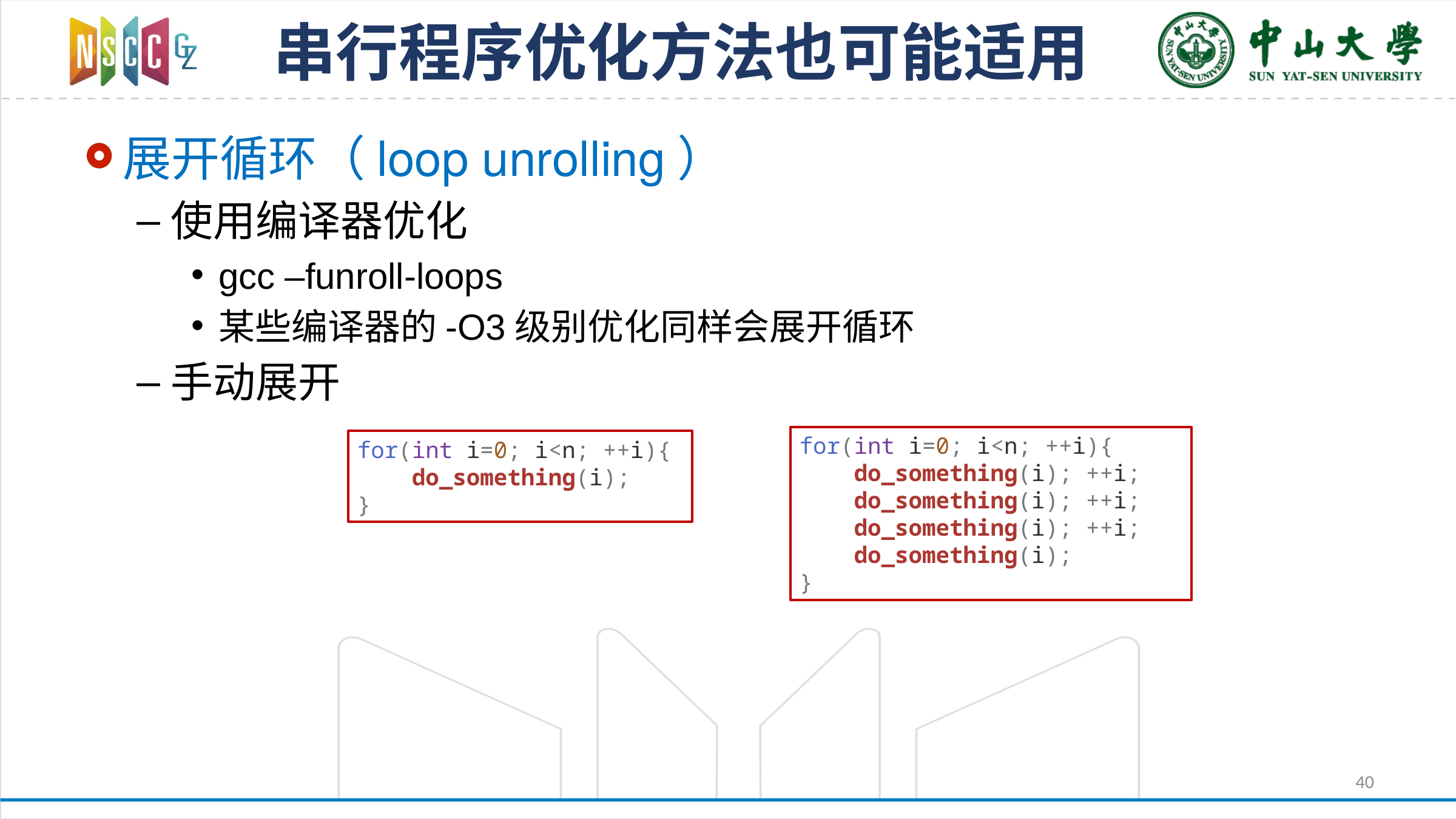

# 串行程序优化方法也可能适用
展开循环（loop unrolling）
使用编译器优化
gcc –funroll-loops
某些编译器的-O3级别优化同样会展开循环
手动展开

for(int i=0; i<n; ++i){
    do_something(i); ++i;
    do_something(i); ++i;
    do_something(i); ++i;
    do_something(i);
}
for(int i=0; i<n; ++i){
    do_something(i);
}
40